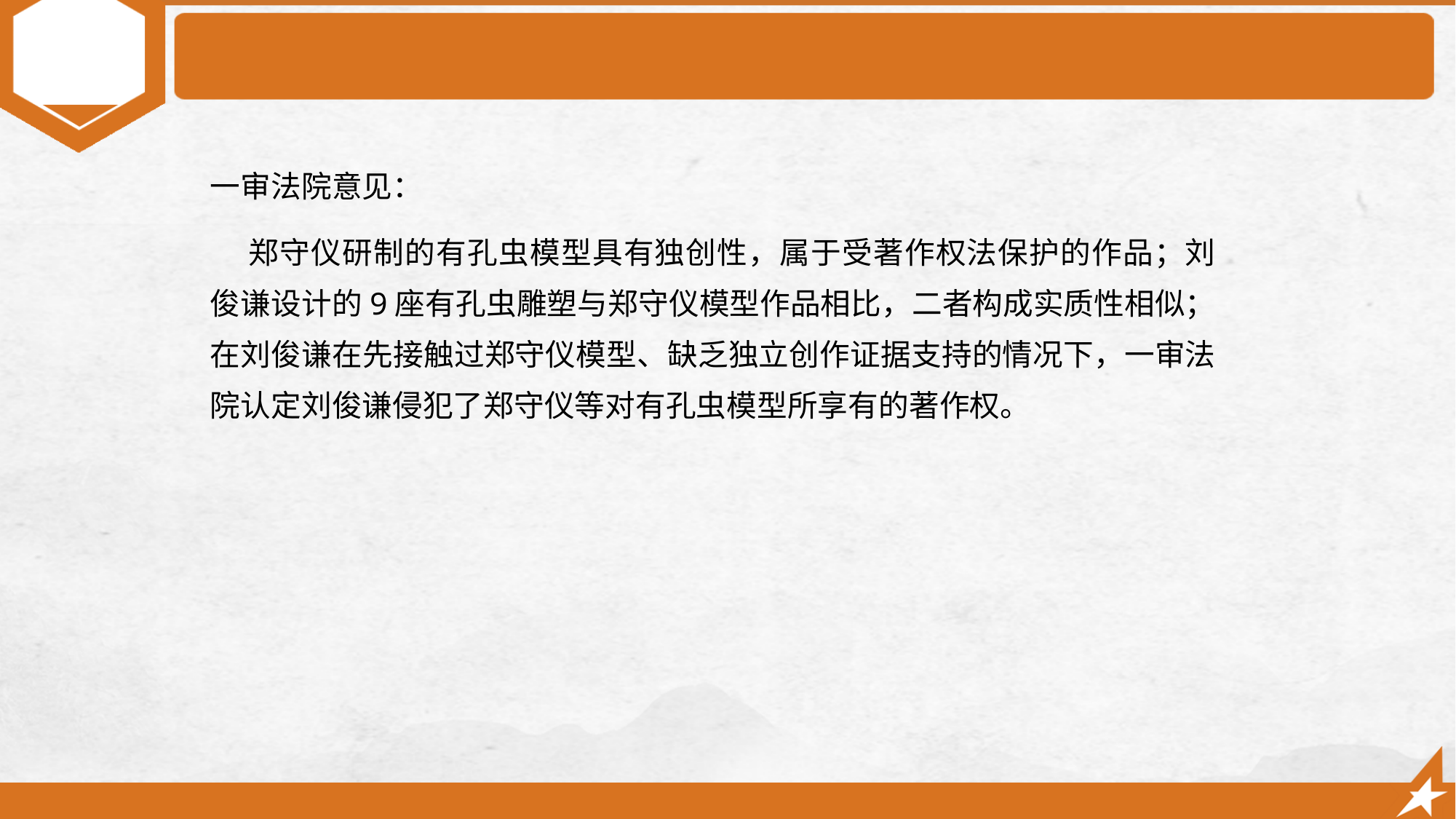

一审法院意见：
    郑守仪研制的有孔虫模型具有独创性，属于受著作权法保护的作品；刘俊谦设计的9座有孔虫雕塑与郑守仪模型作品相比，二者构成实质性相似；在刘俊谦在先接触过郑守仪模型、缺乏独立创作证据支持的情况下，一审法院认定刘俊谦侵犯了郑守仪等对有孔虫模型所享有的著作权。